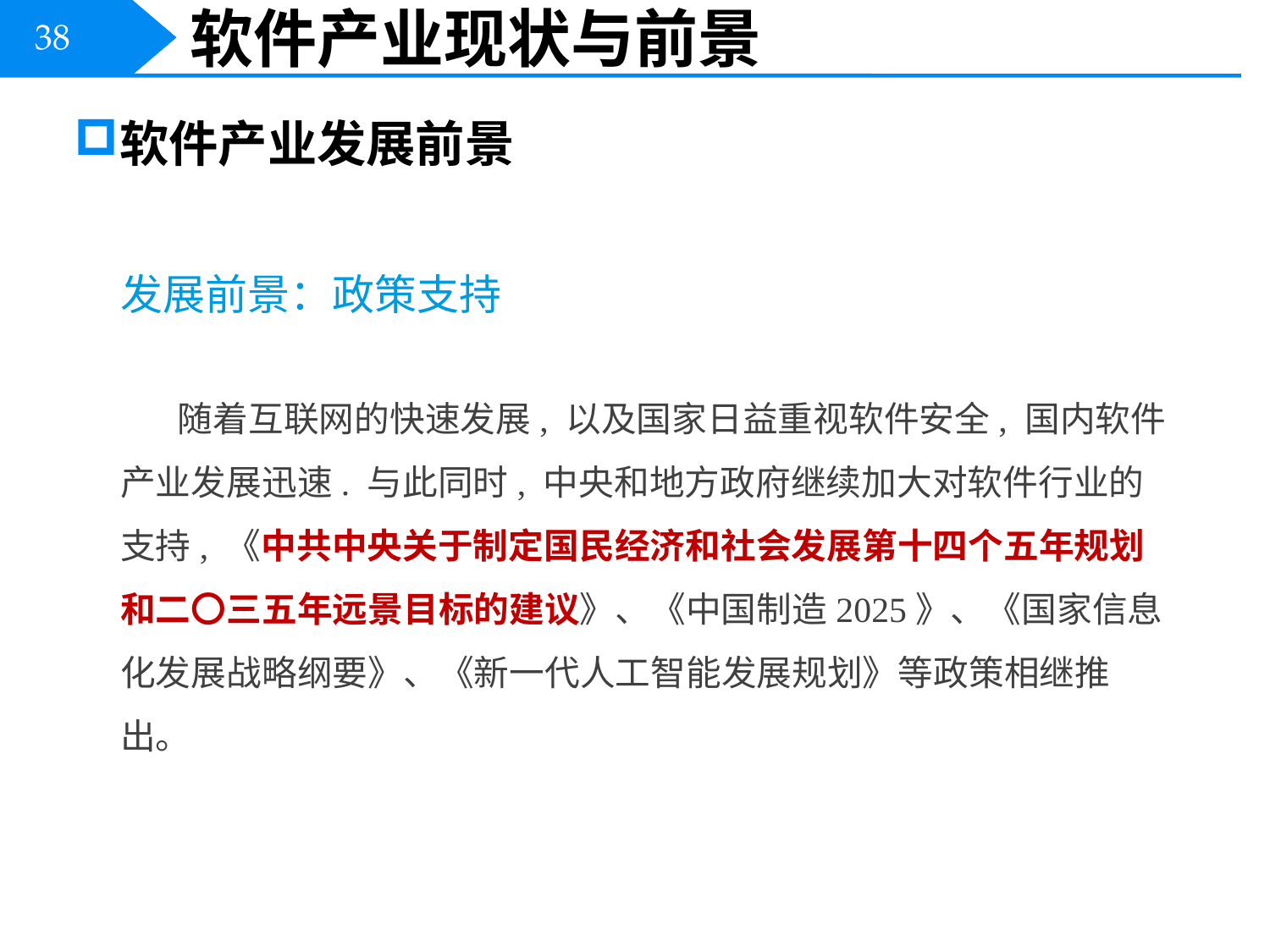

# 软件产业现状与前景
软件产业发展前景
发展前景：政策支持
随着互联网的快速发展, 以及国家日益重视软件安全, 国内软件产业发展迅速. 与此同时, 中央和地方政府继续加大对软件行业的支持, 《中共中央关于制定国民经济和社会发展第十四个五年规划和二〇三五年远景目标的建议》、《中国制造2025》、《国家信息化发展战略纲要》、《新一代人工智能发展规划》等政策相继推出。